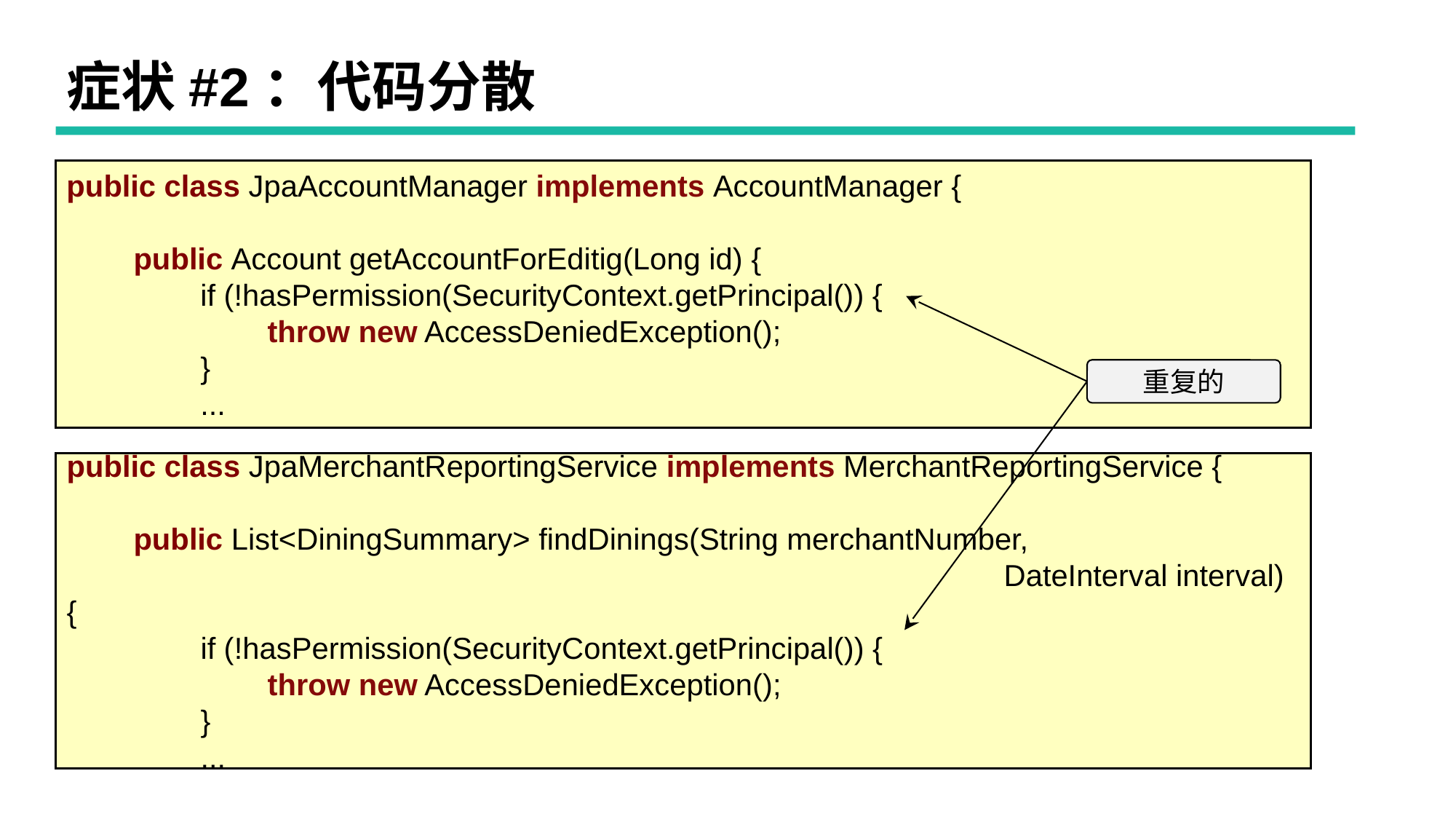

# 症状#2：代码分散
public class JpaAccountManager implements AccountManager {

        public Account getAccountForEditig(Long id) {
                if (!hasPermission(SecurityContext.getPrincipal()) {
                        throw new AccessDeniedException();
                }
                ...
重复的
public class JpaMerchantReportingService implements MerchantReportingService {

        public List<DiningSummary> findDinings(String merchantNumber,
                                                                                                                DateInterval interval) {
                if (!hasPermission(SecurityContext.getPrincipal()) {
                        throw new AccessDeniedException();
                }
                ...